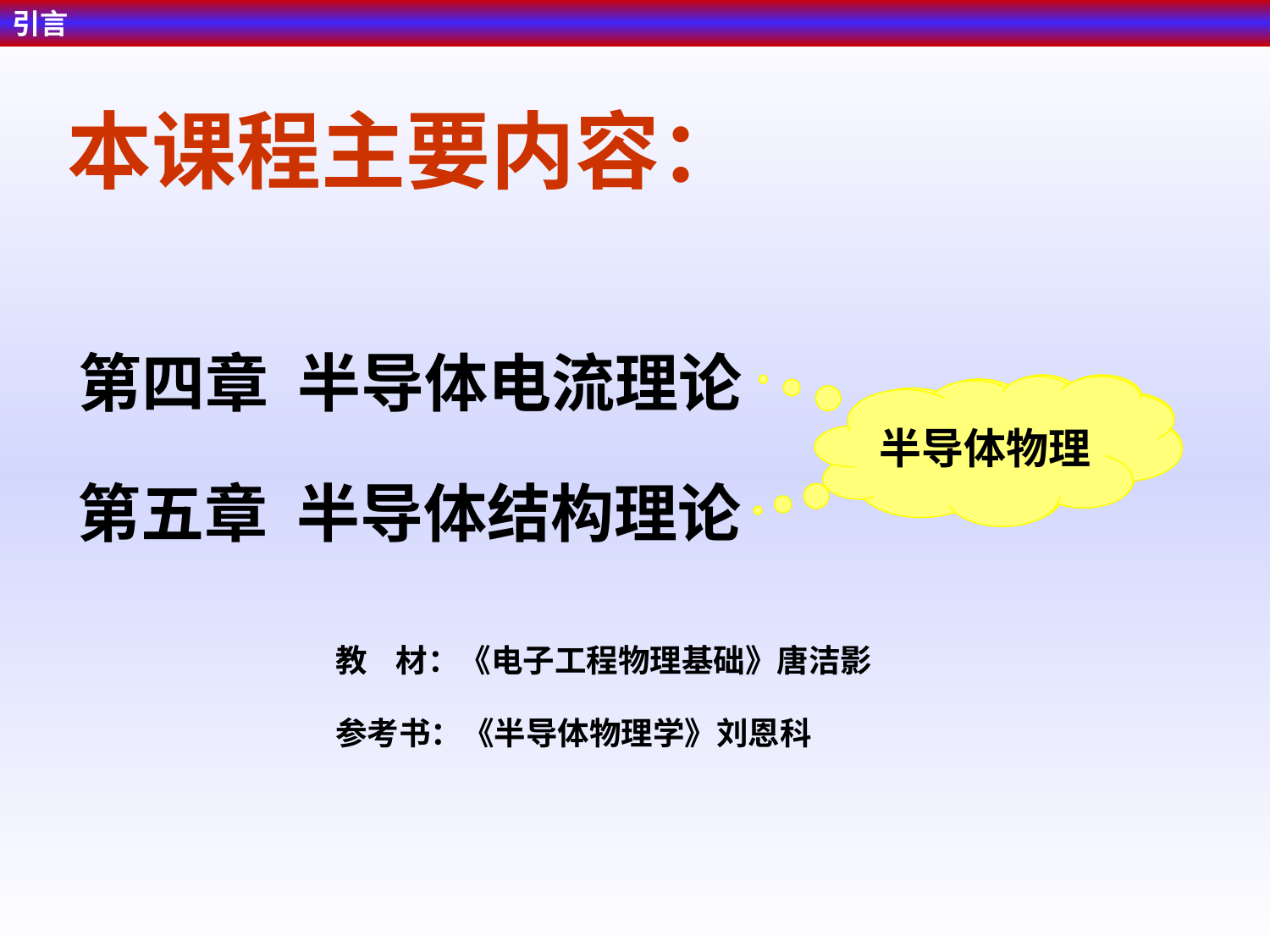

引言
本课程主要内容：
第四章  半导体电流理论

半导体物理
第五章  半导体结构理论
教    材：《电子工程物理基础》唐洁影
参考书：《半导体物理学》刘恩科